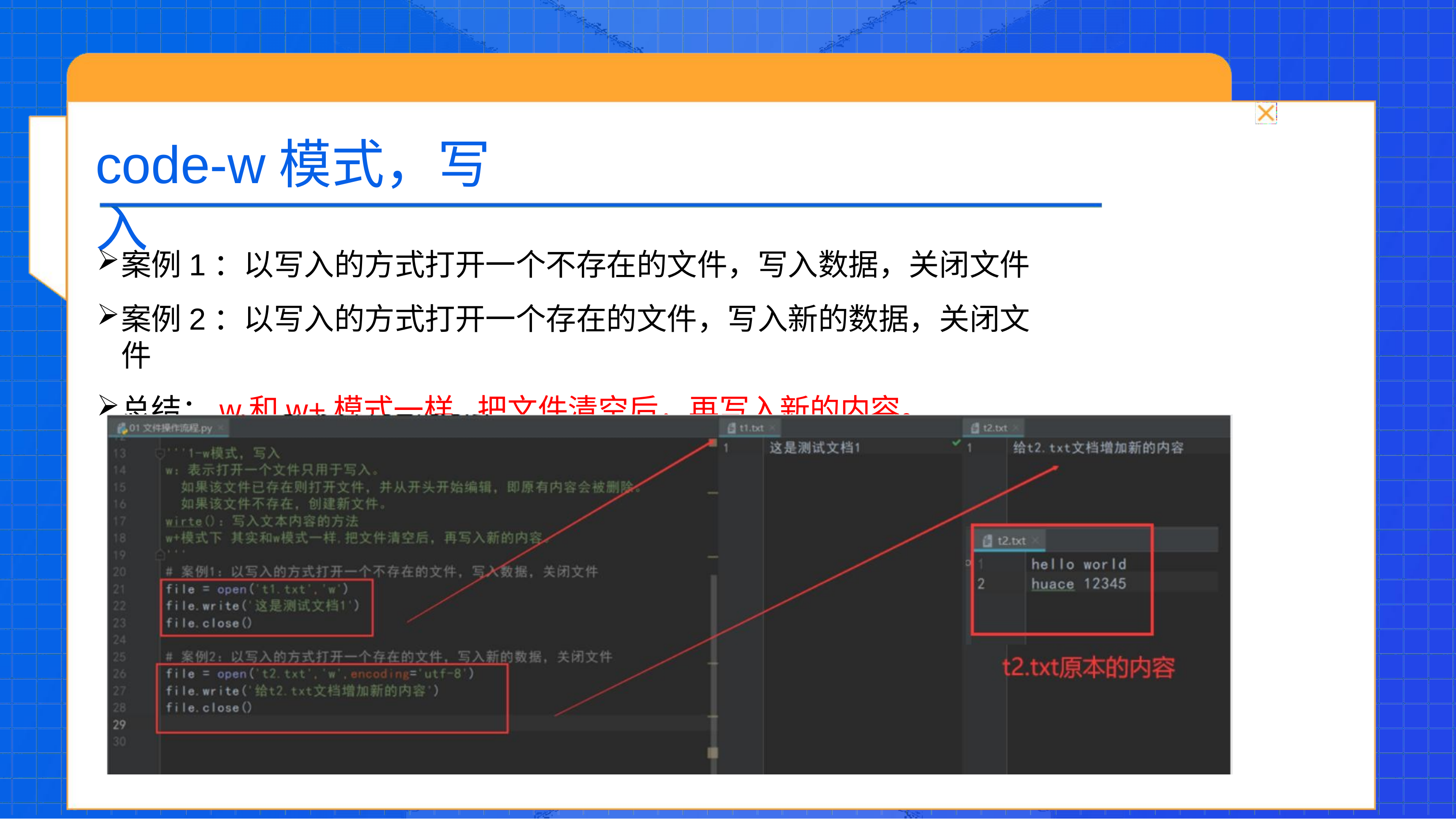

# code-w模式，写入

案例1：以写入的方式打开一个不存在的文件，写入数据，关闭文件
案例2：以写入的方式打开一个存在的文件，写入新的数据，关闭文件
总结：w和w+模式一样,把文件清空后，再写入新的内容。